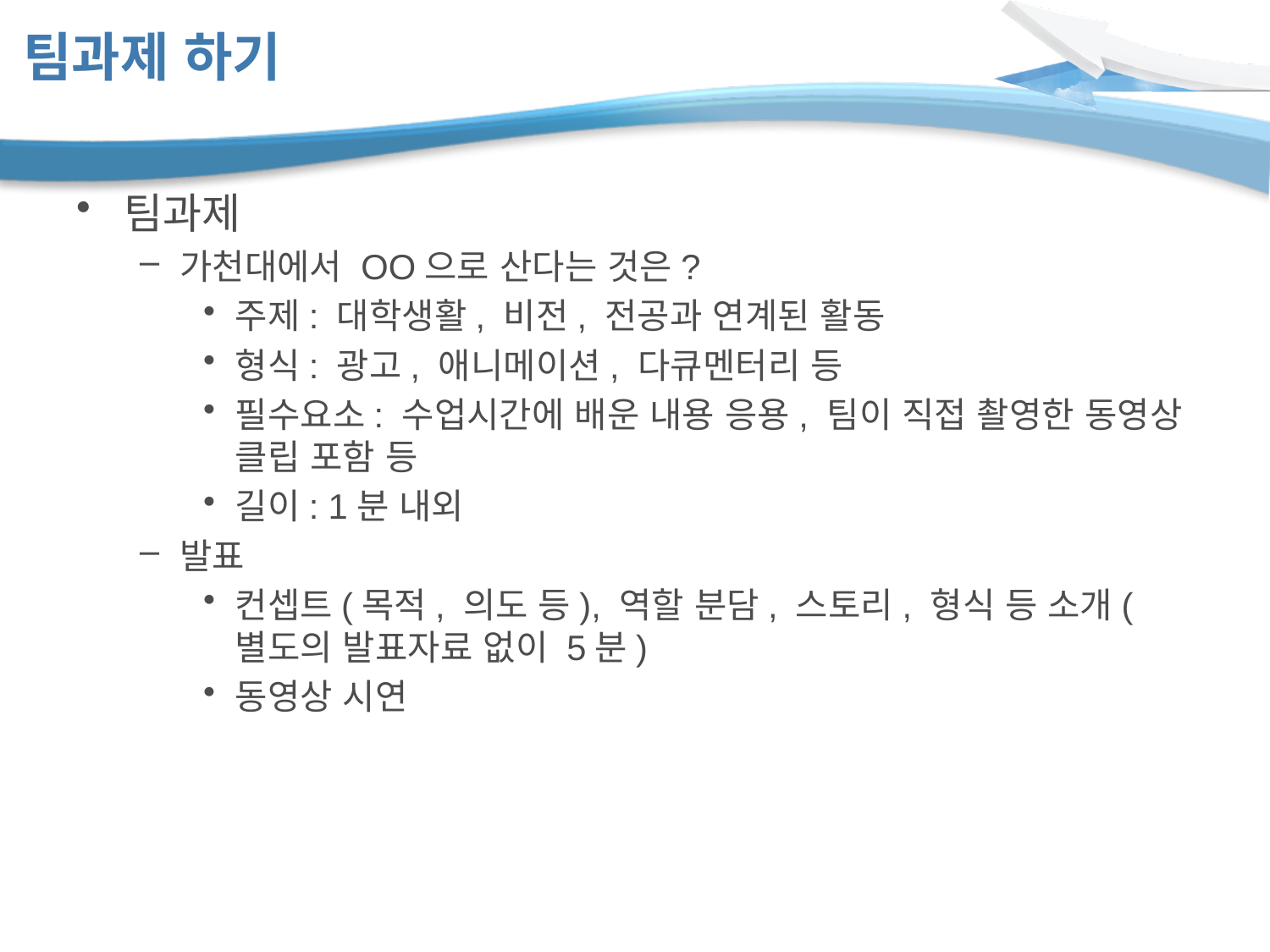

# 팀과제 하기
팀과제
가천대에서 OO으로 산다는 것은?
주제: 대학생활, 비전, 전공과 연계된 활동
형식: 광고, 애니메이션, 다큐멘터리 등
필수요소: 수업시간에 배운 내용 응용, 팀이 직접 촬영한 동영상 클립 포함 등
길이: 1분 내외
발표
컨셉트(목적, 의도 등), 역할 분담, 스토리, 형식 등 소개(별도의 발표자료 없이 5분)
동영상 시연